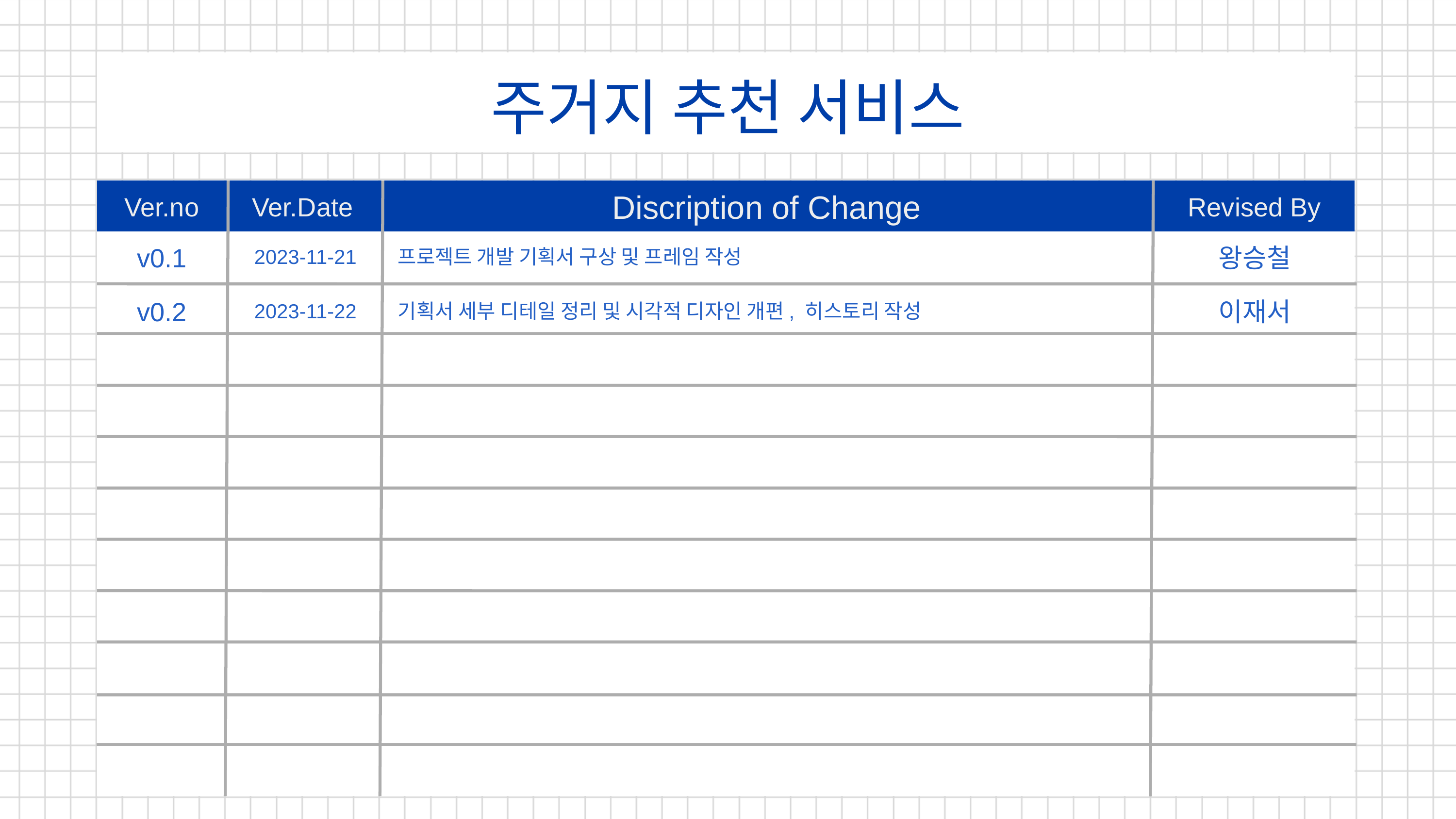

주거지 추천 서비스

Discription of Change
Ver.no
Ver.Date
Revised By
v0.1
왕승철
2023-11-21
프로젝트 개발 기획서 구상 및 프레임 작성

v0.2
이재서
2023-11-22
기획서 세부 디테일 정리 및 시각적 디자인 개편, 히스토리 작성